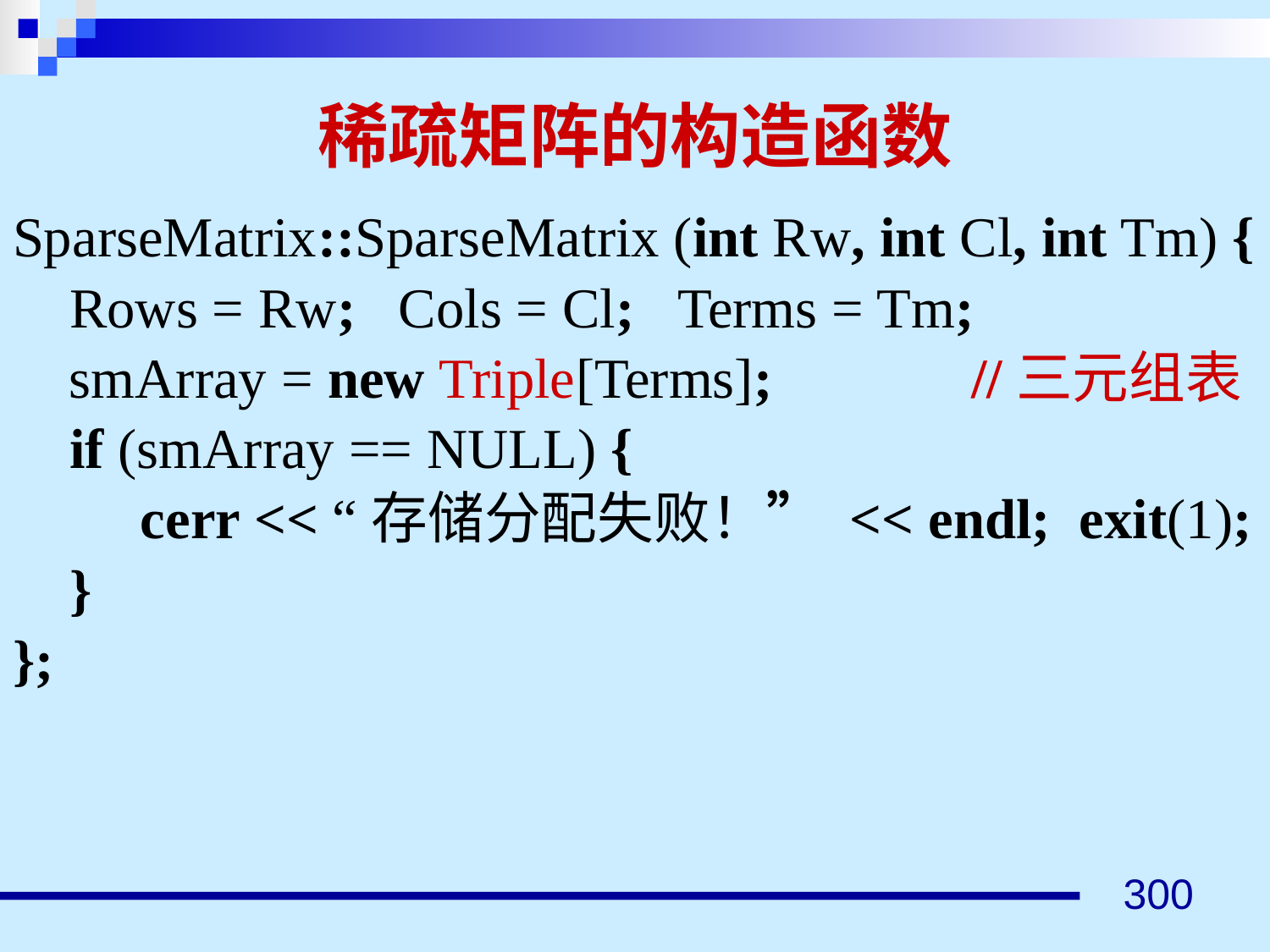

# 稀疏矩阵的构造函数
SparseMatrix::SparseMatrix (int Rw, int Cl, int Tm) {
    Rows = Rw;   Cols = Cl;   Terms = Tm;
    smArray = new Triple[Terms];              //三元组表
    if (smArray == NULL) {
         cerr << “存储分配失败！” << endl;  exit(1);
    }
};
300